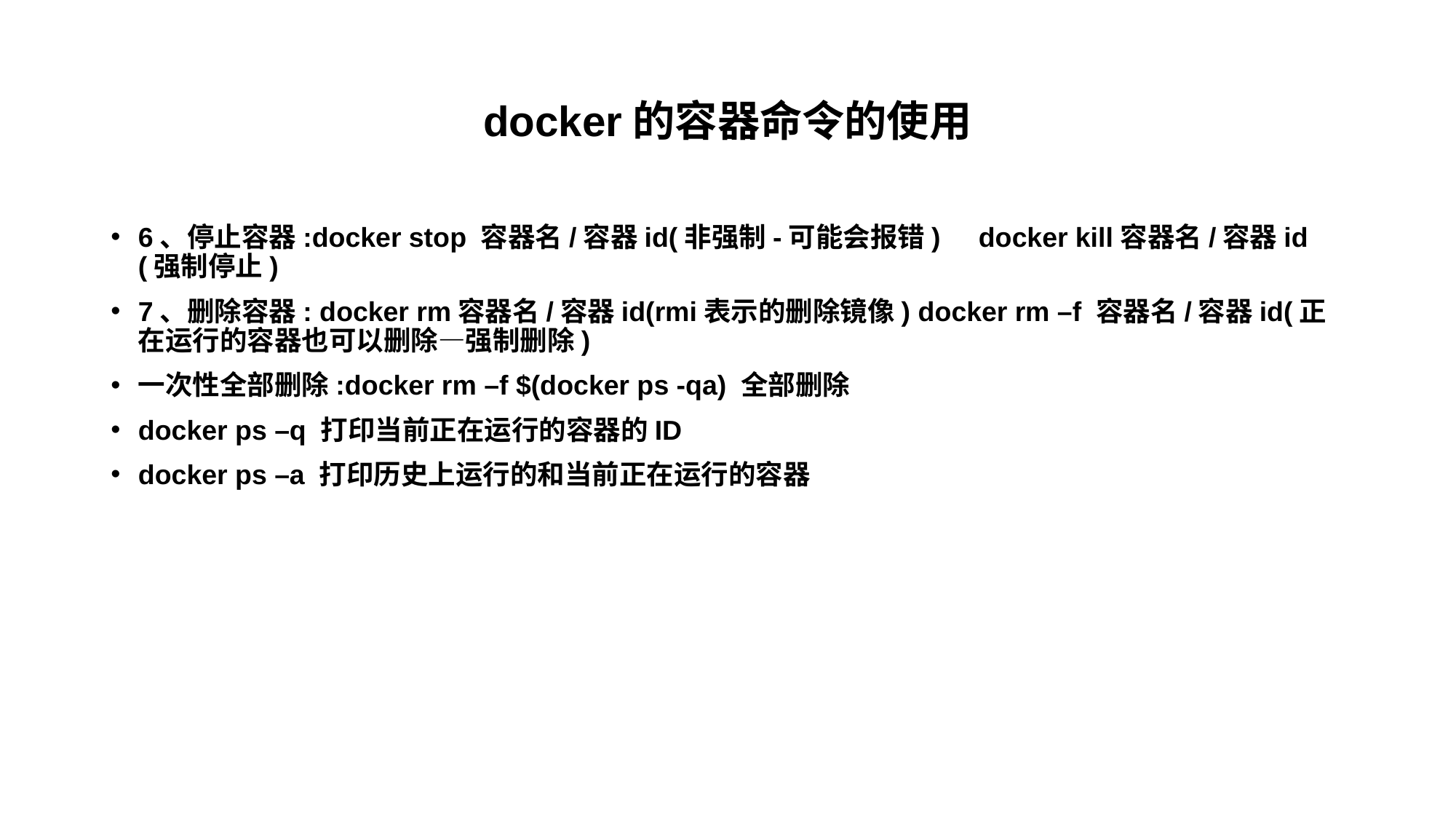

# docker的容器命令的使用
6、停止容器:docker stop 容器名/容器id(非强制-可能会报错)     docker kill容器名/容器id (强制停止)
7、删除容器: docker rm容器名/容器id(rmi表示的删除镜像) docker rm –f 容器名/容器id(正在运行的容器也可以删除—强制删除)
一次性全部删除:docker rm –f $(docker ps -qa) 全部删除
docker ps –q 打印当前正在运行的容器的ID
docker ps –a 打印历史上运行的和当前正在运行的容器